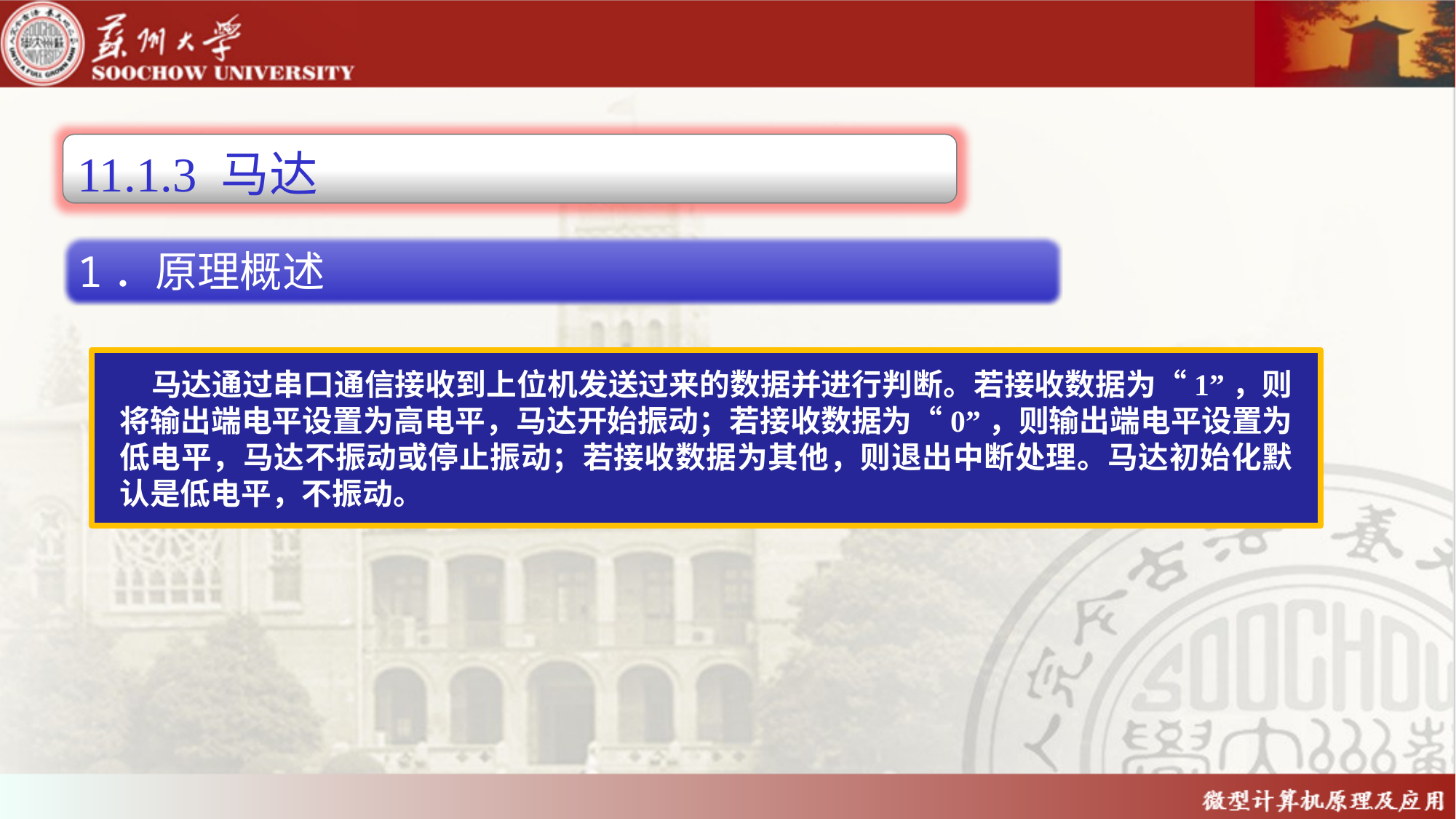

11.1.3 马达
1．原理概述
马达通过串口通信接收到上位机发送过来的数据并进行判断。若接收数据为“1”，则将输出端电平设置为高电平，马达开始振动；若接收数据为“0”，则输出端电平设置为低电平，马达不振动或停止振动；若接收数据为其他，则退出中断处理。马达初始化默认是低电平，不振动。